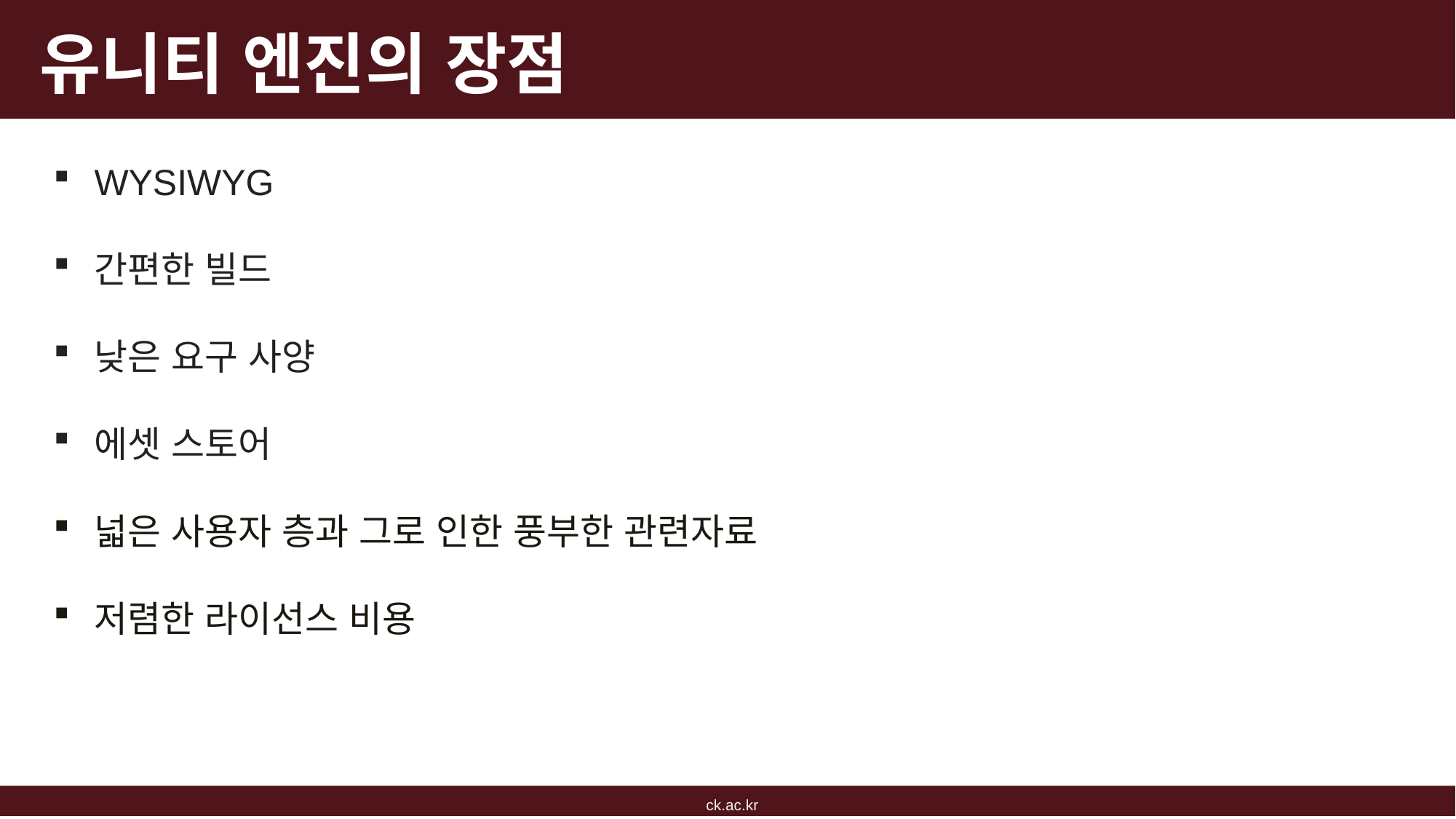

# 유니티 엔진의 장점
WYSIWYG

간편한 빌드

낮은 요구 사양

에셋 스토어

넓은 사용자 층과 그로 인한 풍부한 관련자료

저렴한 라이선스 비용

ck.ac.kr